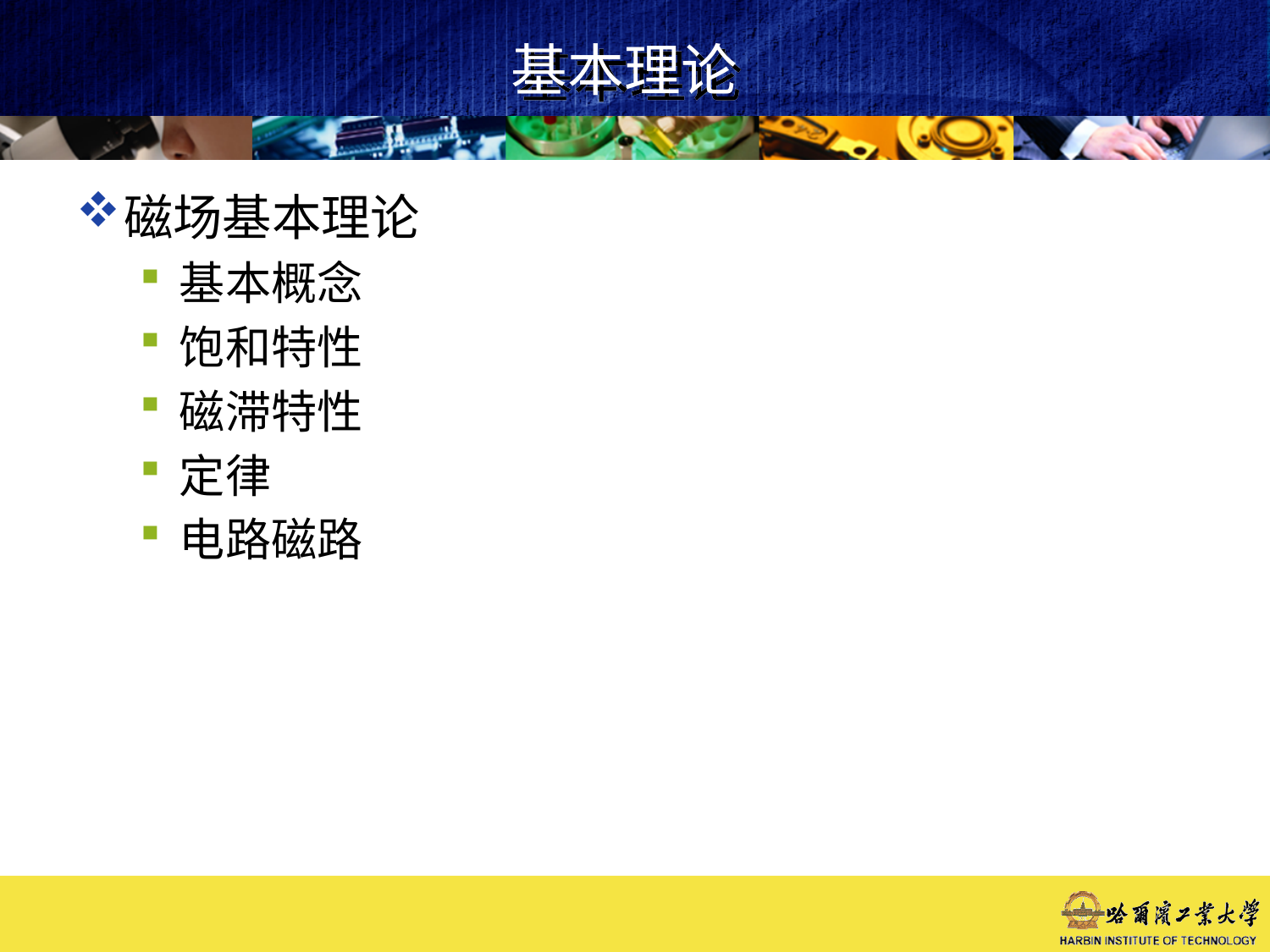

# 基本理论
磁场基本理论
基本概念
饱和特性
磁滞特性
定律
电路磁路